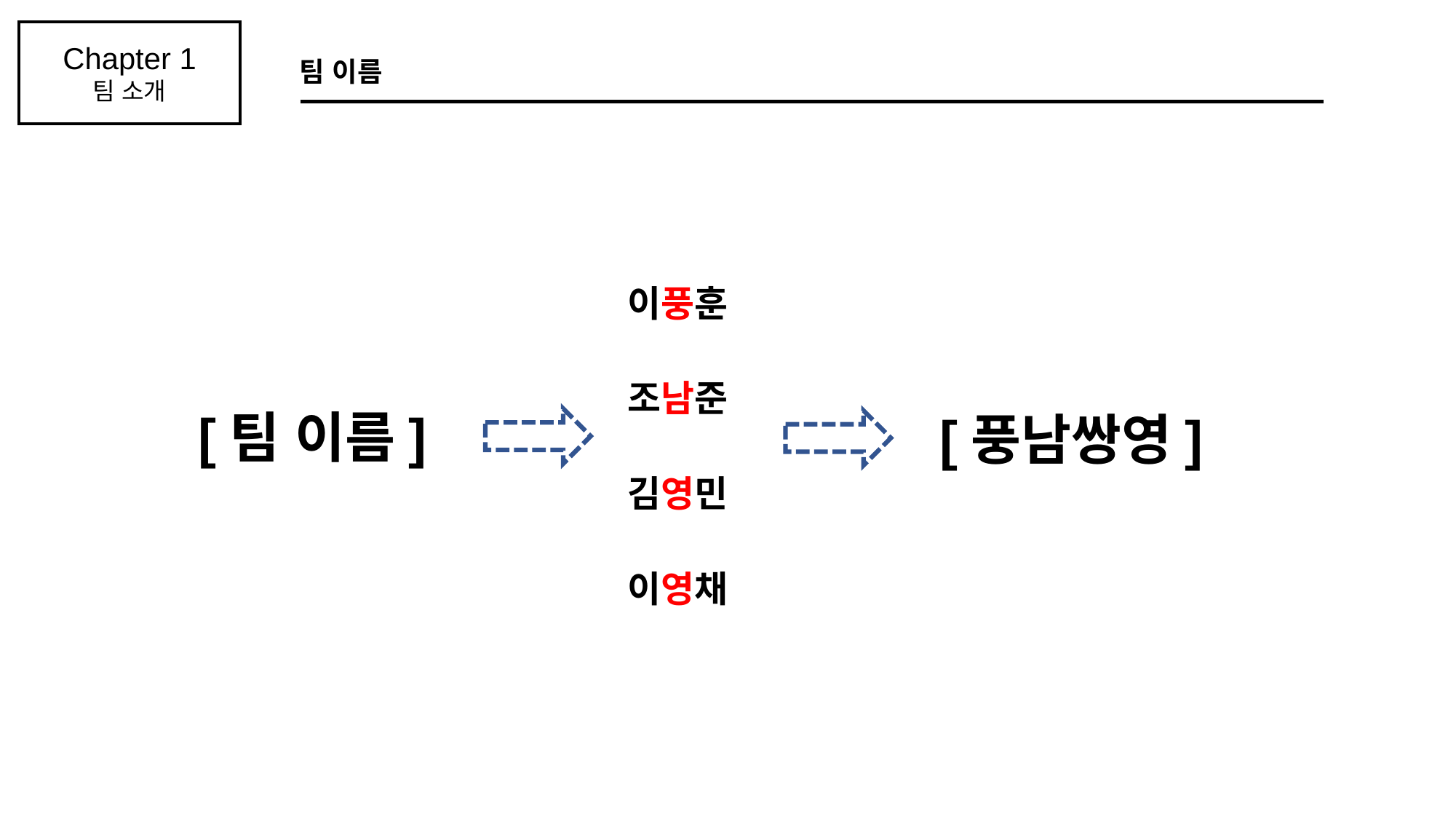

Chapter 1
팀 소개
팀 이름
이풍훈
조남준
[팀 이름]
[풍남쌍영]

김영민
이영채